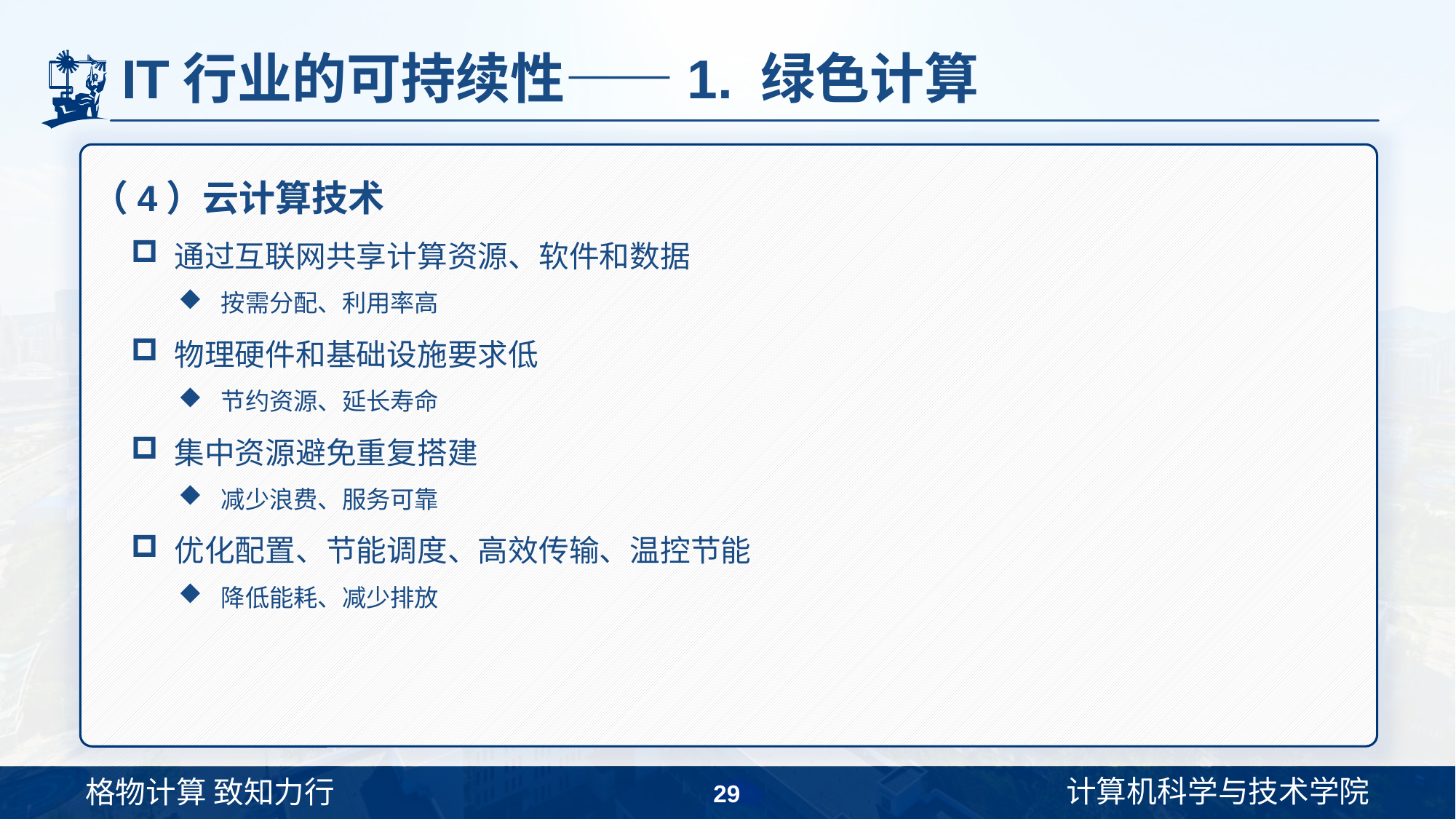

# IT行业的可持续性——1. 绿色计算
（4）云计算技术
通过互联网共享计算资源、软件和数据
按需分配、利用率高
物理硬件和基础设施要求低
节约资源、延长寿命
集中资源避免重复搭建
减少浪费、服务可靠
优化配置、节能调度、高效传输、温控节能
降低能耗、减少排放
29